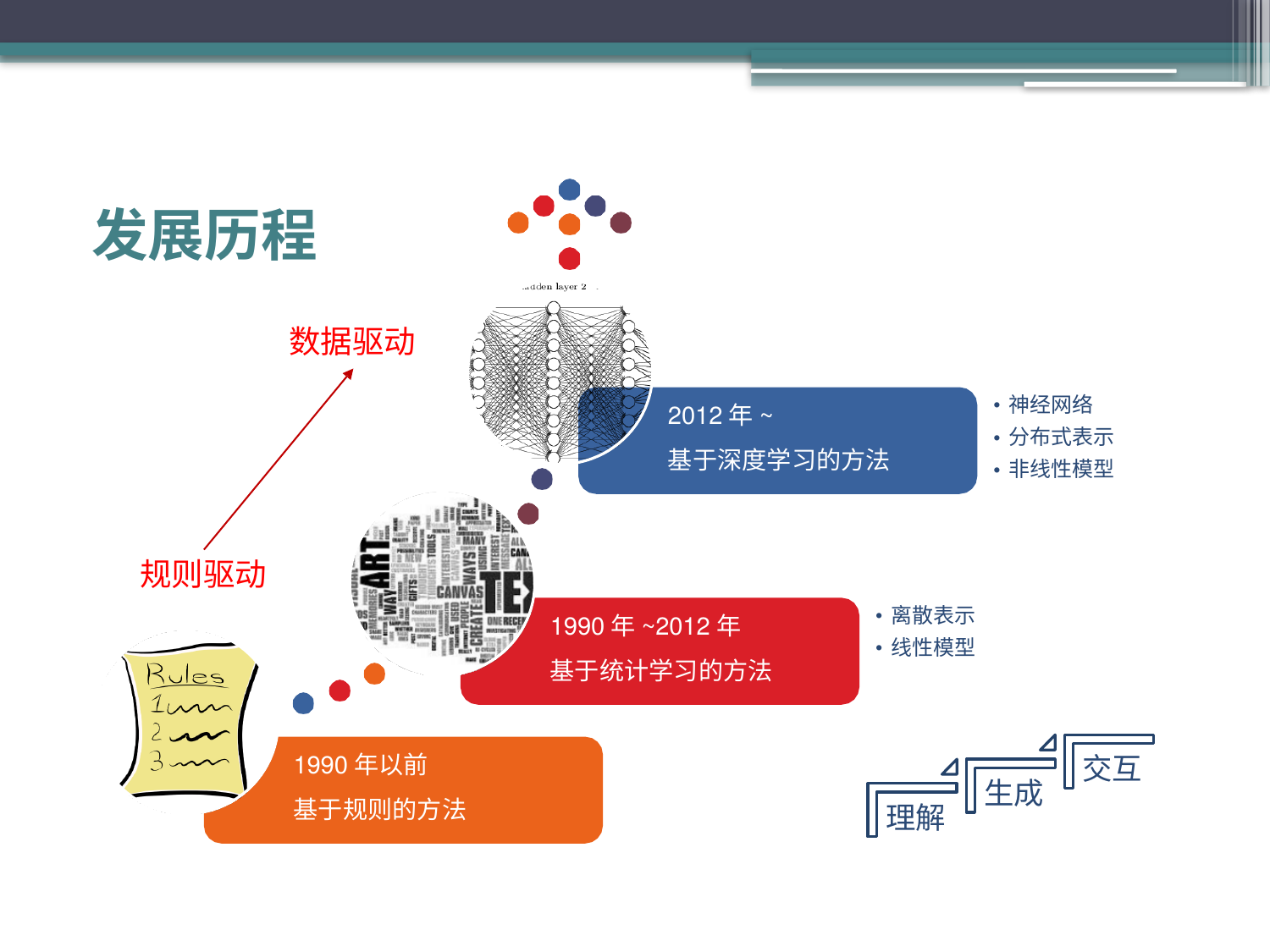

# 发展历程

数据驱动

神经网络
分布式表示
非线性模型
2012年~
基于深度学习的方法

规则驱动
离散表示
线性模型
1990年~2012年
基于统计学习的方法

1990年以前
基于规则的方法

交互

生成

理解